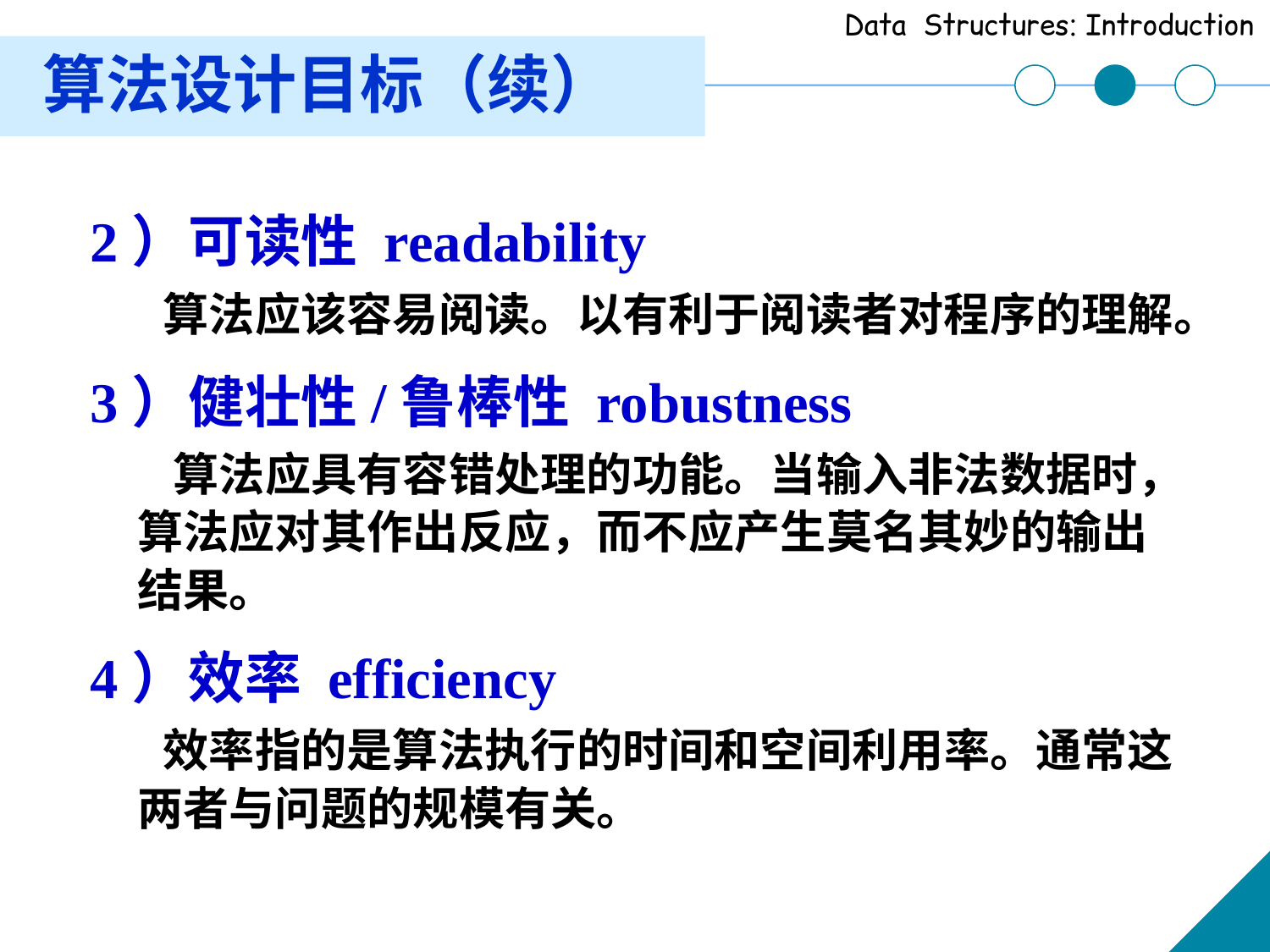

算法设计目标（续）

2）可读性 readability
      算法应该容易阅读。以有利于阅读者对程序的理解。
3）健壮性/鲁棒性 robustness
       算法应具有容错处理的功能。当输入非法数据时，算法应对其作出反应，而不应产生莫名其妙的输出结果。
4）效率 efficiency
      效率指的是算法执行的时间和空间利用率。通常这两者与问题的规模有关。